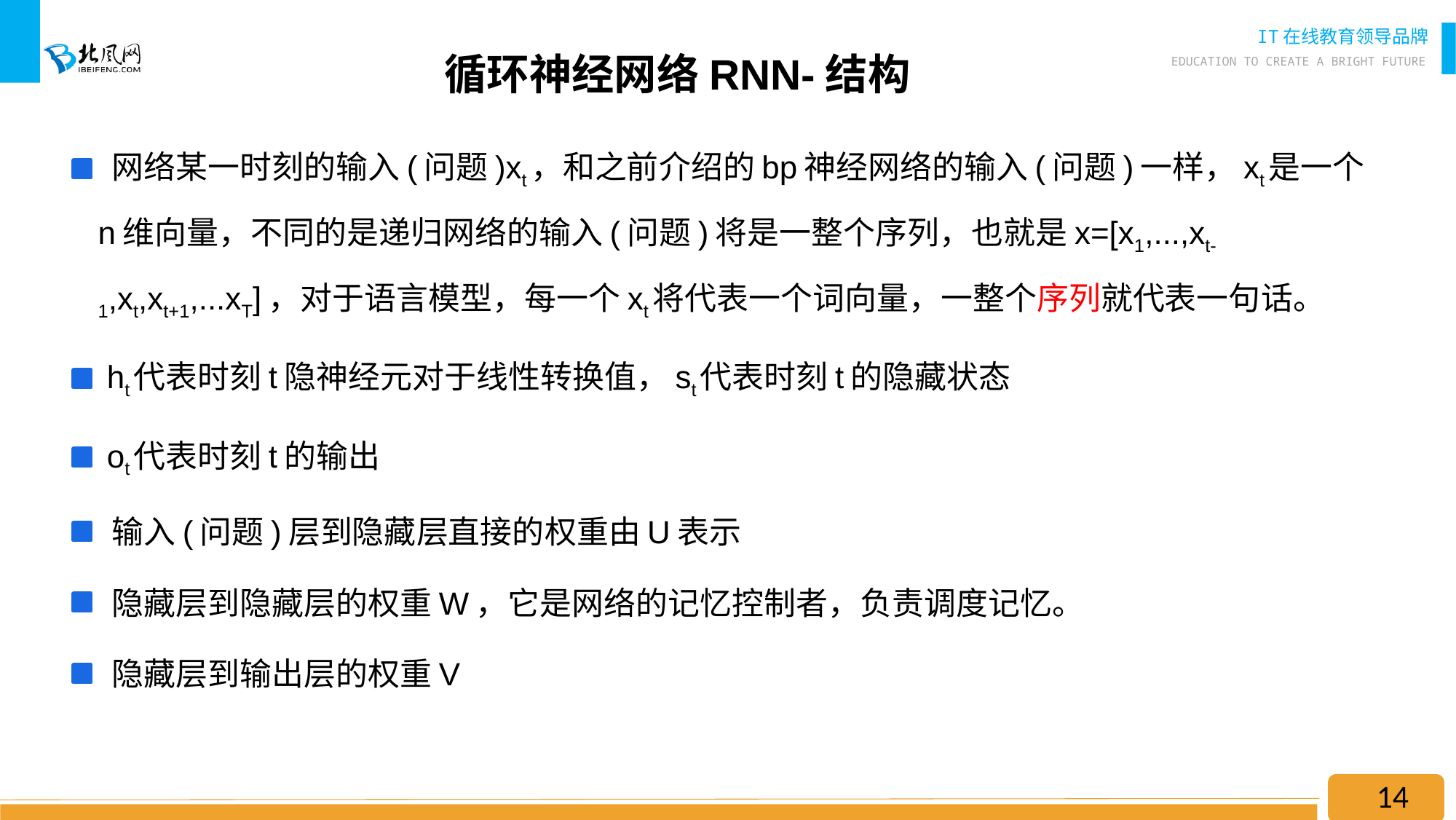

# 循环神经网络RNN-结构
 网络某一时刻的输入(问题)xt，和之前介绍的bp神经网络的输入(问题)一样，xt是一个n维向量，不同的是递归网络的输入(问题)将是一整个序列，也就是x=[x1,...,xt-1,xt,xt+1,...xT]，对于语言模型，每一个xt将代表一个词向量，一整个序列就代表一句话。
 ht代表时刻t隐神经元对于线性转换值，st代表时刻t的隐藏状态
 ot代表时刻t的输出
 输入(问题)层到隐藏层直接的权重由U表示
 隐藏层到隐藏层的权重W，它是网络的记忆控制者，负责调度记忆。
 隐藏层到输出层的权重V